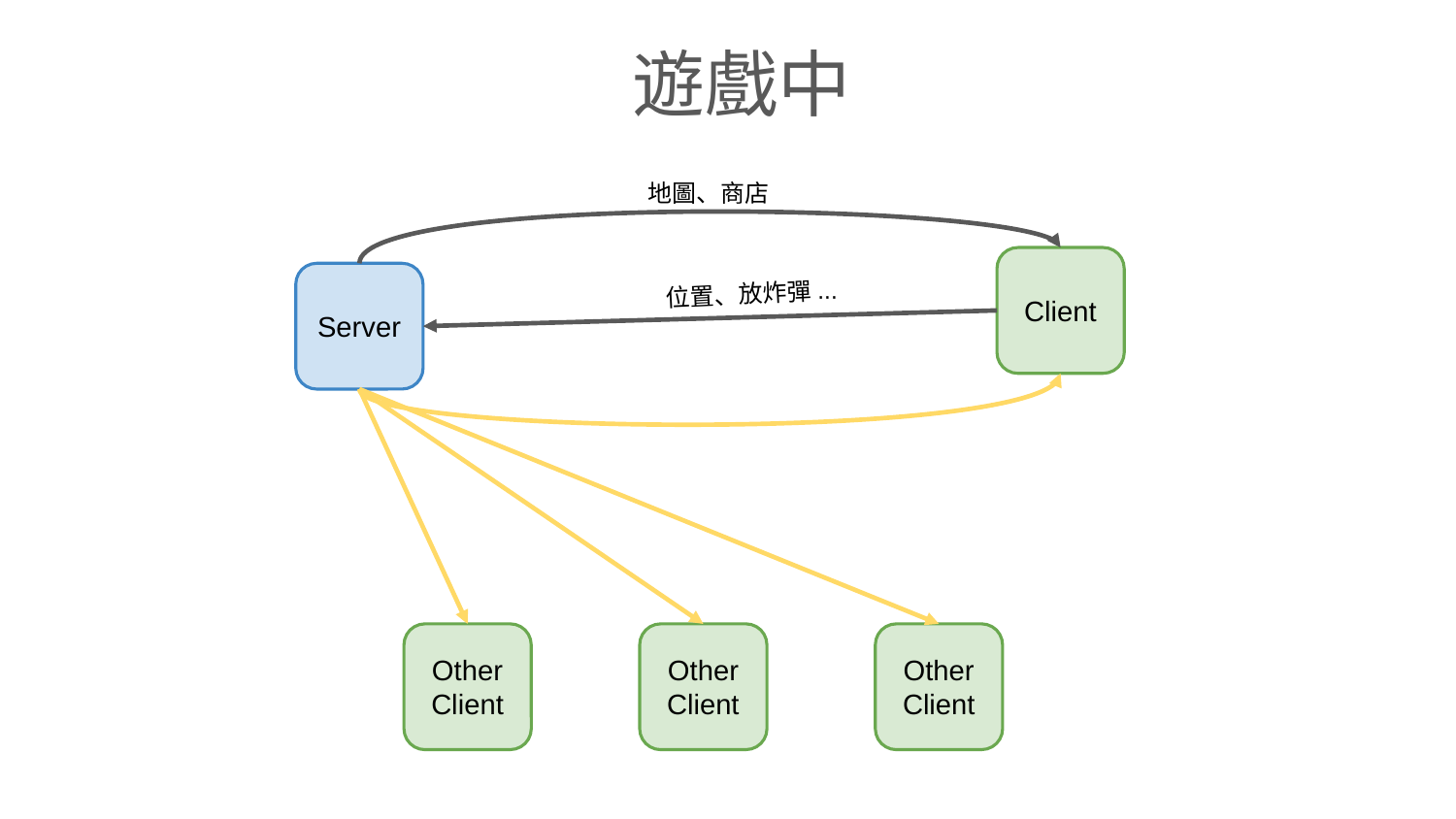

遊戲中
地圖、商店
Client
Server
位置、放炸彈...

Other
Client
Other
Client
Other
Client